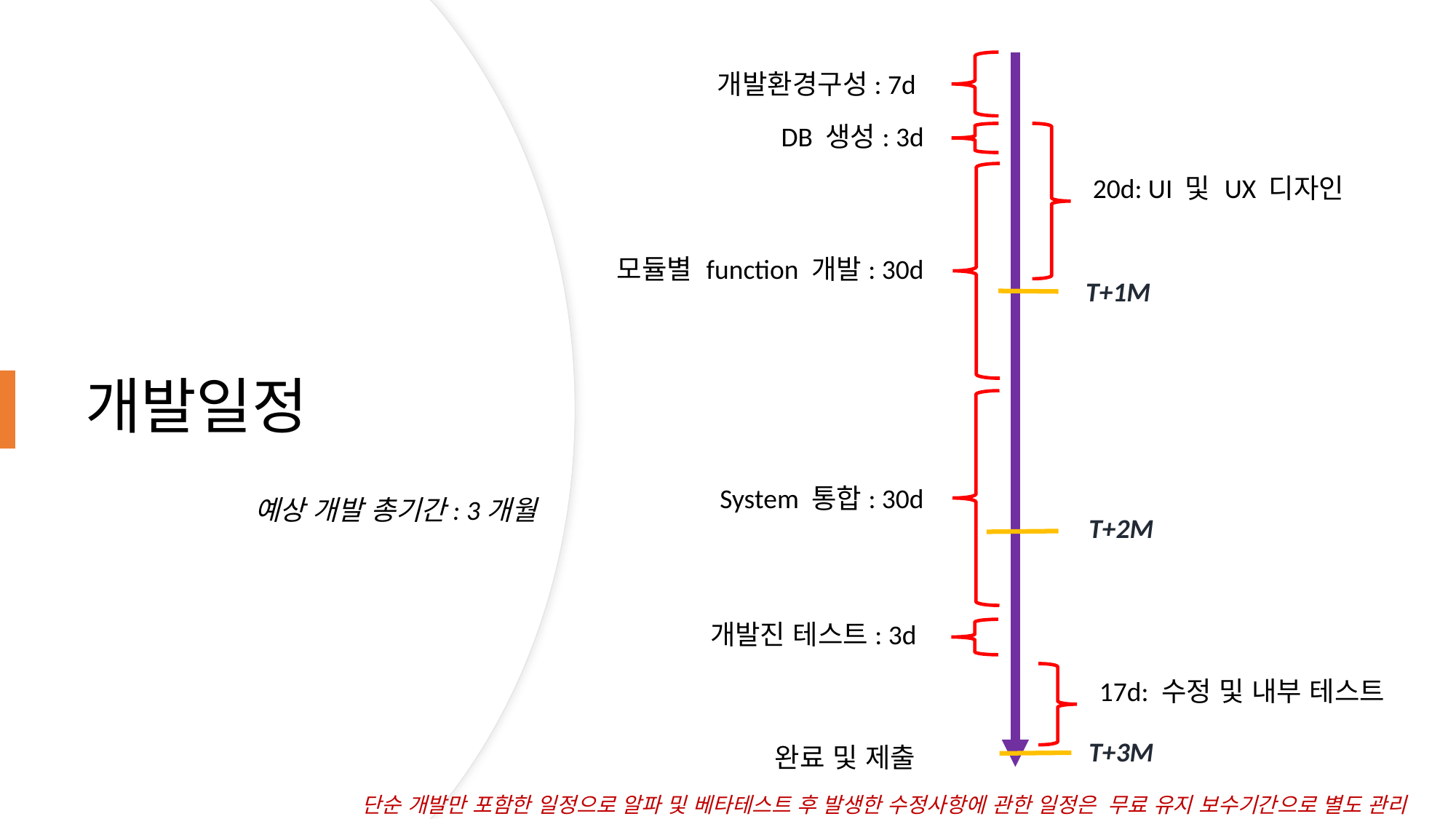

개발환경구성: 7d
DB 생성: 3d

# 개발일정

20d: UI 및 UX 디자인
모듈별 function 개발: 30d
T+1M

System 통합: 30d
예상 개발 총기간: 3개월
T+2M
개발진 테스트: 3d

17d: 수정 및 내부 테스트
T+3M
완료 및 제출
단순 개발만 포함한 일정으로 알파 및 베타테스트 후 발생한 수정사항에 관한 일정은  무료 유지 보수기간으로 별도 관리